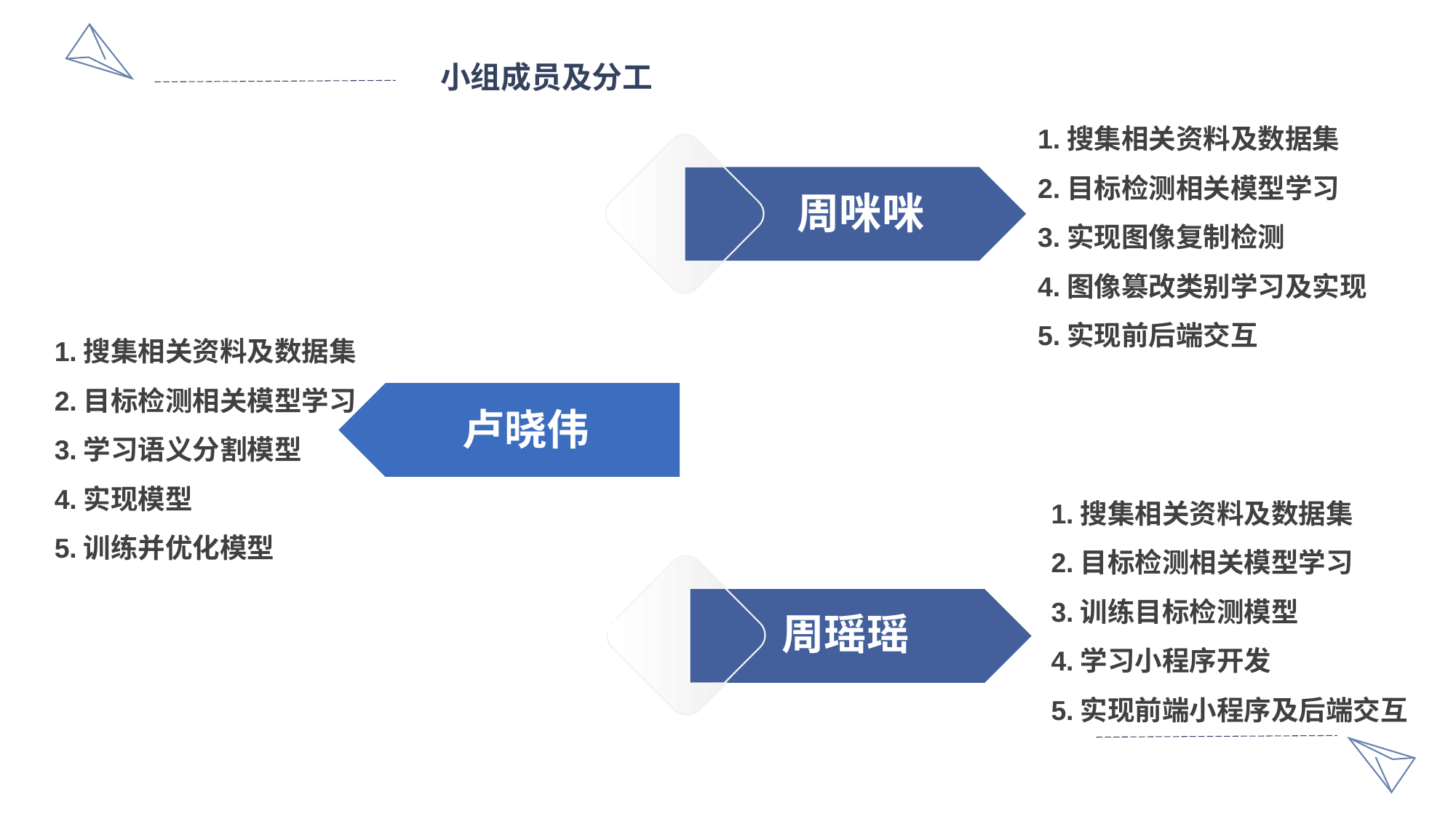

小组成员及分工

1.搜集相关资料及数据集
2.目标检测相关模型学习
3.实现图像复制检测
4.图像篡改类别学习及实现
5.实现前后端交互

周咪咪
1.搜集相关资料及数据集
2.目标检测相关模型学习
3.学习语义分割模型
4.实现模型
5.训练并优化模型

卢晓伟
1.搜集相关资料及数据集
2.目标检测相关模型学习
3.训练目标检测模型
4.学习小程序开发
5.实现前端小程序及后端交互

30%
周瑶瑶